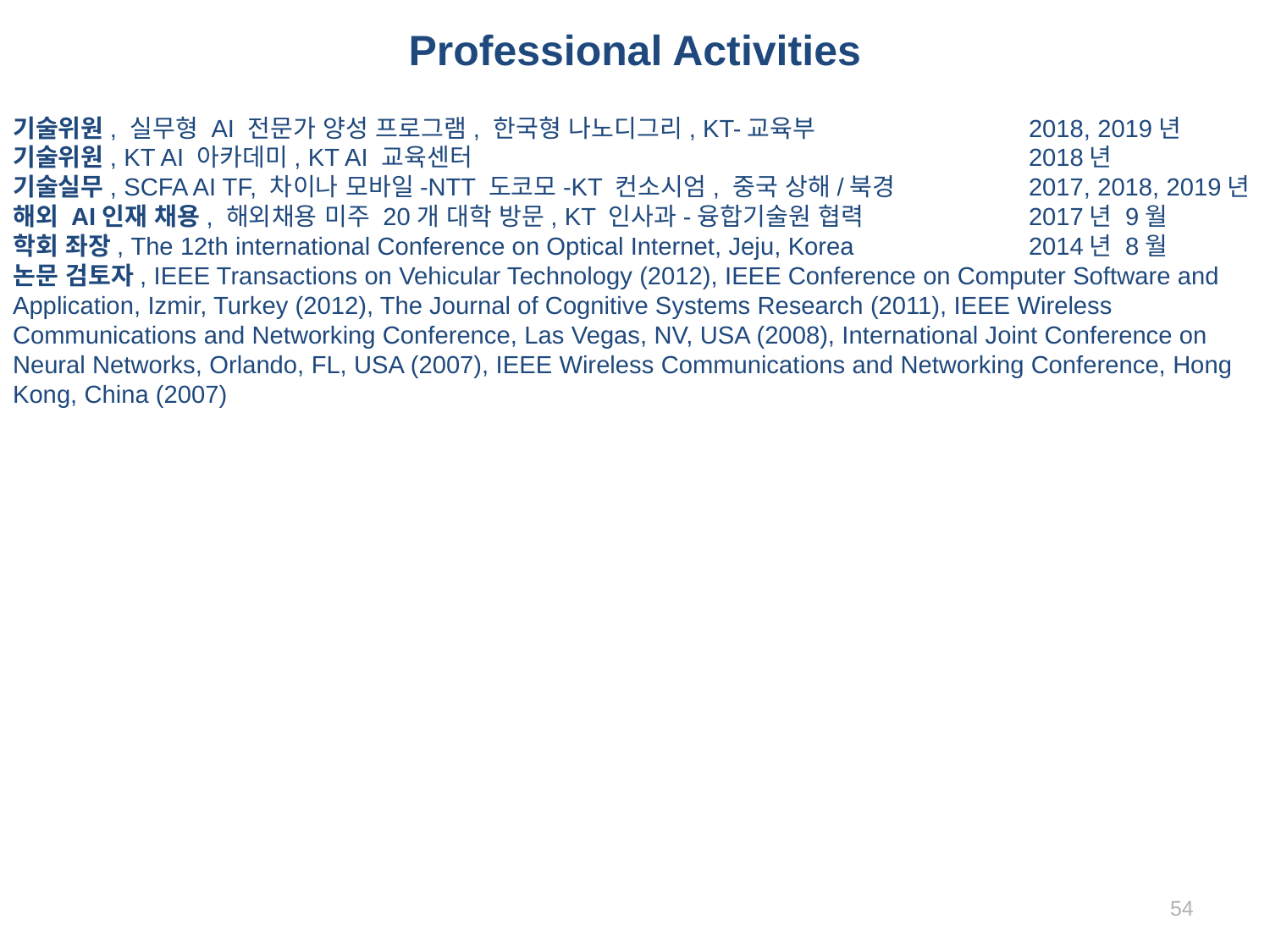

Professional Activities
기술위원, 실무형 AI 전문가 양성 프로그램, 한국형 나노디그리, KT-교육부	   	2018, 2019년
기술위원, KT AI 아카데미, KT AI 교육센터 					2018년
기술실무, SCFA AI TF, 차이나 모바일-NTT 도코모-KT 컨소시엄, 중국 상해/북경   	2017, 2018, 2019년
해외 AI인재 채용, 해외채용 미주 20개 대학 방문, KT 인사과-융합기술원 협력   		2017년 9월
학회 좌장, The 12th international Conference on Optical Internet, Jeju, Korea	   	2014년 8월
논문 검토자, IEEE Transactions on Vehicular Technology (2012), IEEE Conference on Computer Software and Application, Izmir, Turkey (2012), The Journal of Cognitive Systems Research (2011), IEEE Wireless Communications and Networking Conference, Las Vegas, NV, USA (2008), International Joint Conference on Neural Networks, Orlando, FL, USA (2007), IEEE Wireless Communications and Networking Conference, Hong Kong, China (2007)

54